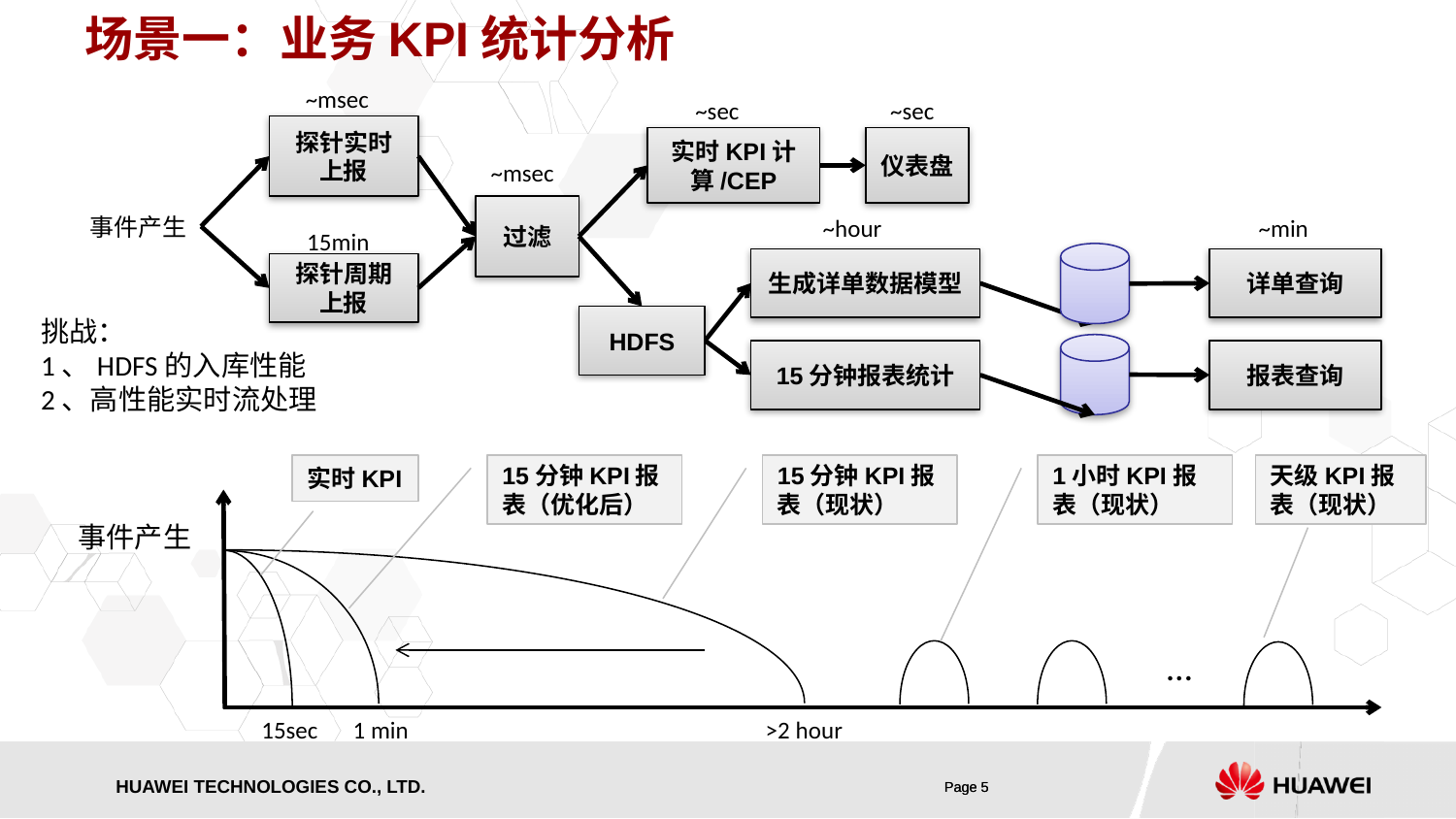

# 场景一：业务KPI统计分析
~msec
~sec
~sec
探针实时上报
实时KPI计算/CEP
仪表盘
~msec
过滤
事件产生
~hour
~min
15min

生成详单数据模型
详单查询
探针周期上报
挑战：
1、HDFS的入库性能
2、高性能实时流处理
HDFS

15分钟报表统计
报表查询
15分钟KPI报表（优化后）
15分钟KPI报表（现状）
1小时KPI报表（现状）
天级KPI报表（现状）
实时KPI
事件产生

…

15sec
1 min
>2 hour

Page 5